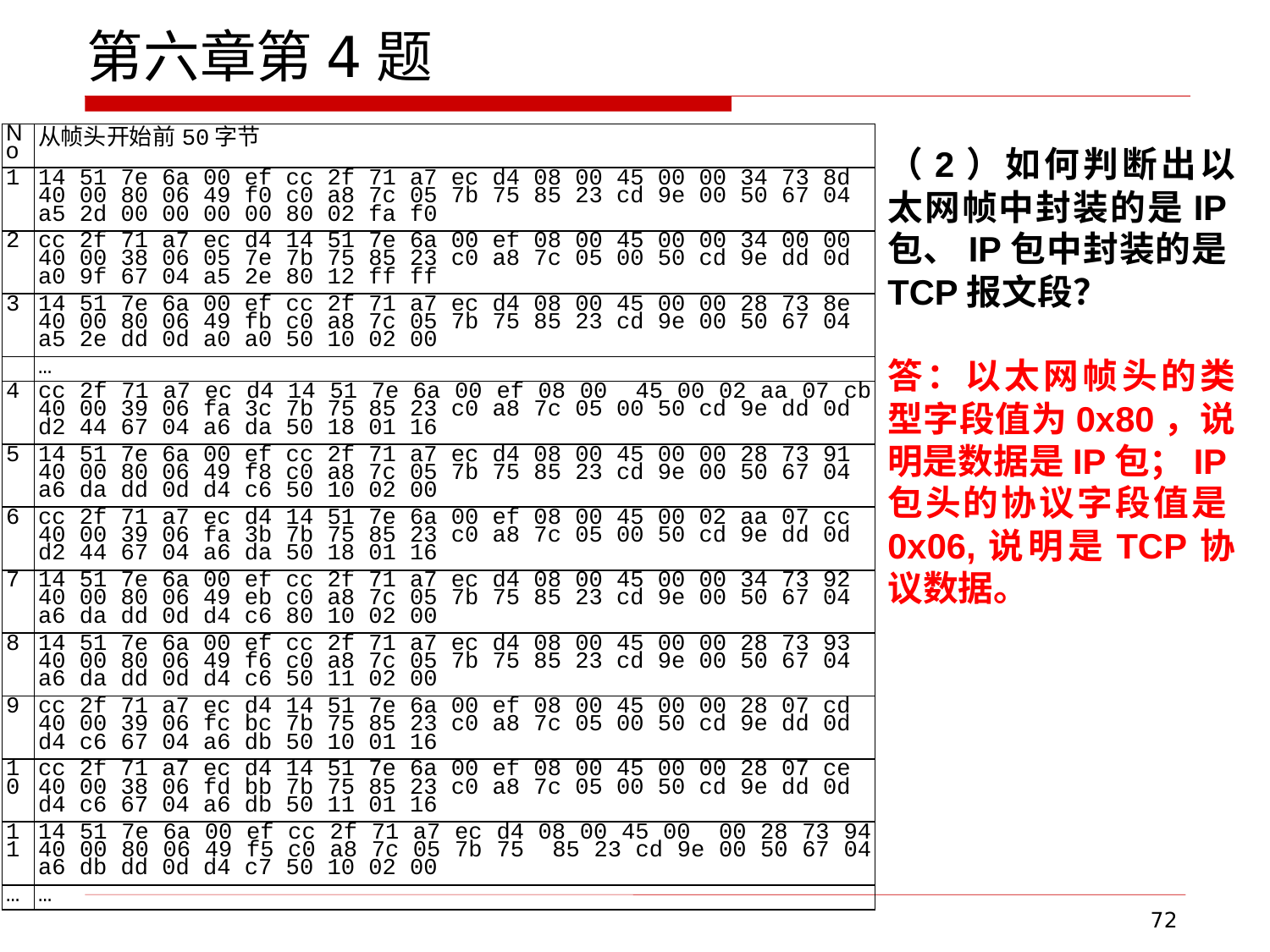

第六章第4题
| No | 从帧头开始前50字节 |
| --- | --- |
| 1 | 14 51 7e 6a 00 ef cc 2f 71 a7 ec d4 08 00 45 00 00 34 73 8d 40 00 80 06 49 f0 c0 a8 7c 05 7b 75 85 23 cd 9e 00 50 67 04 a5 2d 00 00 00 00 80 02 fa f0 |
| 2 | cc 2f 71 a7 ec d4 14 51 7e 6a 00 ef 08 00 45 00 00 34 00 00 40 00 38 06 05 7e 7b 75 85 23 c0 a8 7c 05 00 50 cd 9e dd 0d a0 9f 67 04 a5 2e 80 12 ff ff |
| 3 | 14 51 7e 6a 00 ef cc 2f 71 a7 ec d4 08 00 45 00 00 28 73 8e 40 00 80 06 49 fb c0 a8 7c 05 7b 75 85 23 cd 9e 00 50 67 04 a5 2e dd 0d a0 a0 50 10 02 00 |
|  | … |
| 4 | cc 2f 71 a7 ec d4 14 51 7e 6a 00 ef 08 00 45 00 02 aa 07 cb 40 00 39 06 fa 3c 7b 75 85 23 c0 a8 7c 05 00 50 cd 9e dd 0d d2 44 67 04 a6 da 50 18 01 16 |
| 5 | 14 51 7e 6a 00 ef cc 2f 71 a7 ec d4 08 00 45 00 00 28 73 91 40 00 80 06 49 f8 c0 a8 7c 05 7b 75 85 23 cd 9e 00 50 67 04 a6 da dd 0d d4 c6 50 10 02 00 |
| 6 | cc 2f 71 a7 ec d4 14 51 7e 6a 00 ef 08 00 45 00 02 aa 07 cc 40 00 39 06 fa 3b 7b 75 85 23 c0 a8 7c 05 00 50 cd 9e dd 0d d2 44 67 04 a6 da 50 18 01 16 |
| 7 | 14 51 7e 6a 00 ef cc 2f 71 a7 ec d4 08 00 45 00 00 34 73 92 40 00 80 06 49 eb c0 a8 7c 05 7b 75 85 23 cd 9e 00 50 67 04 a6 da dd 0d d4 c6 80 10 02 00 |
| 8 | 14 51 7e 6a 00 ef cc 2f 71 a7 ec d4 08 00 45 00 00 28 73 93 40 00 80 06 49 f6 c0 a8 7c 05 7b 75 85 23 cd 9e 00 50 67 04 a6 da dd 0d d4 c6 50 11 02 00 |
| 9 | cc 2f 71 a7 ec d4 14 51 7e 6a 00 ef 08 00 45 00 00 28 07 cd 40 00 39 06 fc bc 7b 75 85 23 c0 a8 7c 05 00 50 cd 9e dd 0d d4 c6 67 04 a6 db 50 10 01 16 |
| 10 | cc 2f 71 a7 ec d4 14 51 7e 6a 00 ef 08 00 45 00 00 28 07 ce 40 00 38 06 fd bb 7b 75 85 23 c0 a8 7c 05 00 50 cd 9e dd 0d d4 c6 67 04 a6 db 50 11 01 16 |
| 11 | 14 51 7e 6a 00 ef cc 2f 71 a7 ec d4 08 00 45 00 00 28 73 94 40 00 80 06 49 f5 c0 a8 7c 05 7b 75 85 23 cd 9e 00 50 67 04 a6 db dd 0d d4 c7 50 10 02 00 |
| … | … |
（2）如何判断出以太网帧中封装的是IP包、IP包中封装的是TCP报文段？

答：以太网帧头的类型字段值为0x80，说明是数据是IP包；IP包头的协议字段值是0x06,说明是TCP协议数据。

72